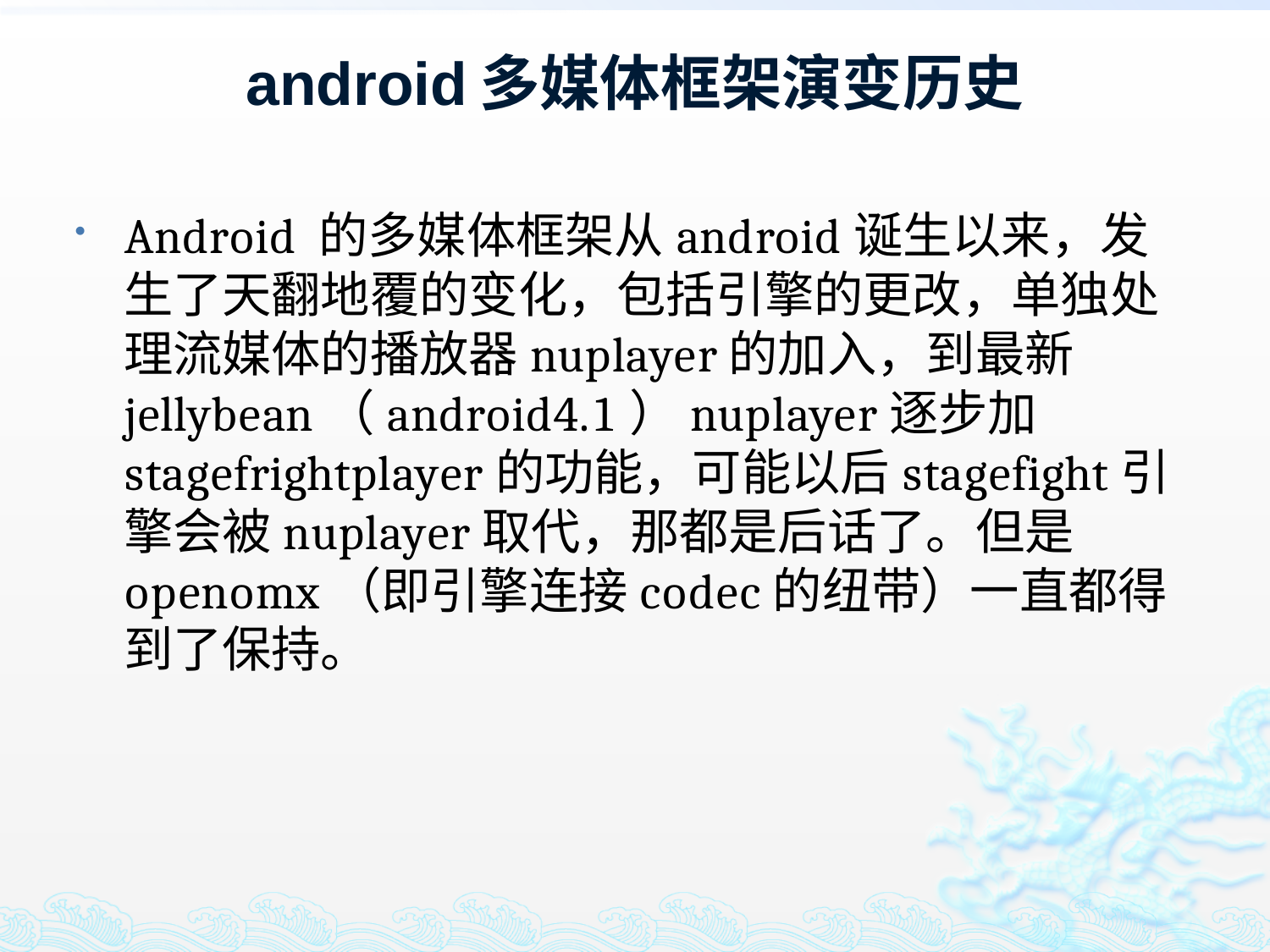

# android多媒体框架演变历史
Android 的多媒体框架从android诞生以来，发生了天翻地覆的变化，包括引擎的更改，单独处理流媒体的播放器nuplayer的加入，到最新jellybean（android4.1）nuplayer逐步加stagefrightplayer的功能，可能以后stagefight引擎会被nuplayer取代，那都是后话了。但是openomx（即引擎连接codec的纽带）一直都得到了保持。